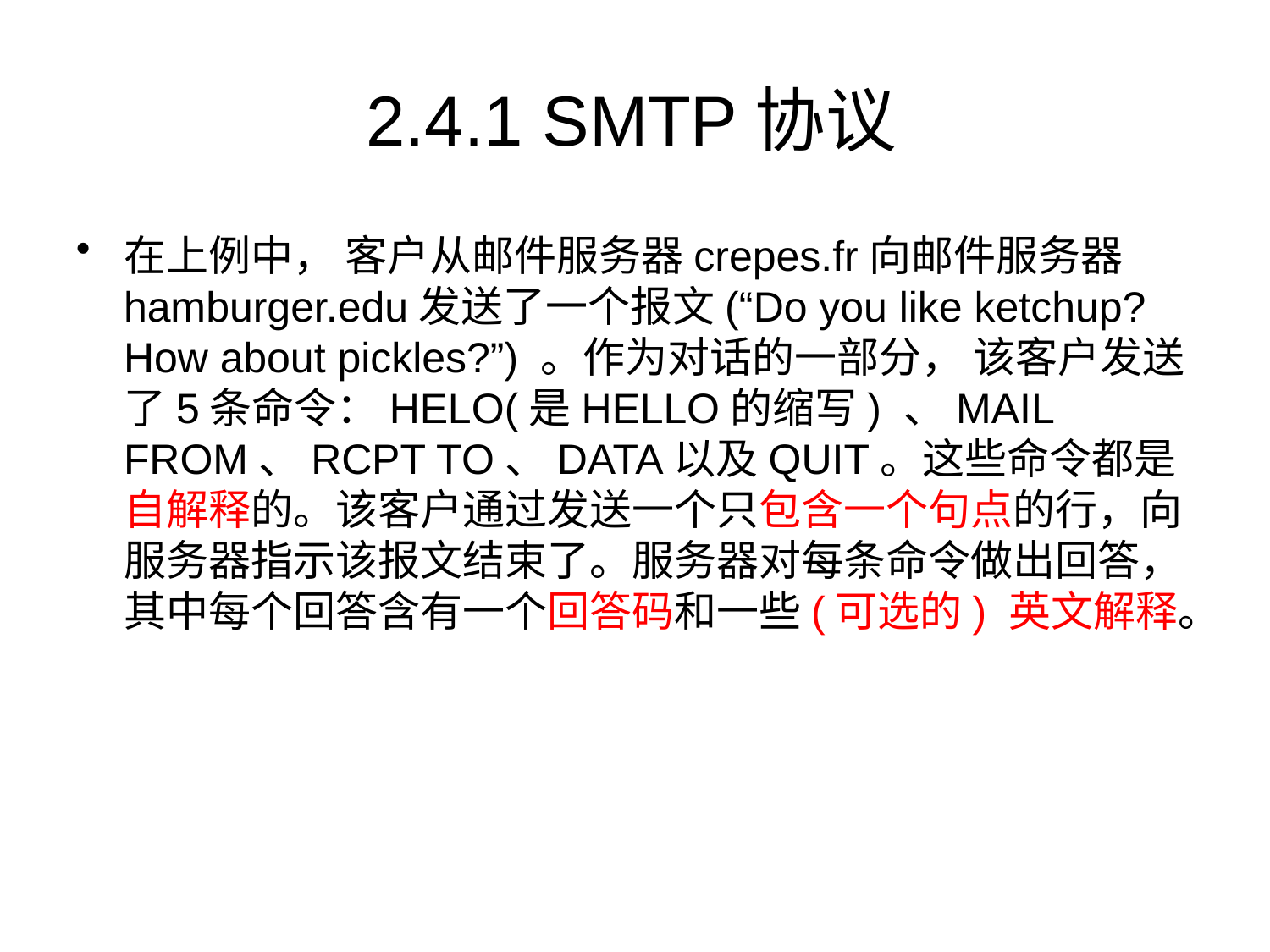

# 2.4.1 SMTP协议
在上例中， 客户从邮件服务器crepes.fr向邮件服务器hamburger.edu发送了一个报文(“Do you like ketchup?How about pickles?”) 。作为对话的一部分， 该客户发送了5条命令：HELO(是HELLO的缩写) 、MAIL FROM、RCPT TO、DATA以及QUIT。这些命令都是自解释的。该客户通过发送一个只包含一个句点的行，向服务器指示该报文结束了。服务器对每条命令做出回答，其中每个回答含有一个回答码和一些(可选的) 英文解释。